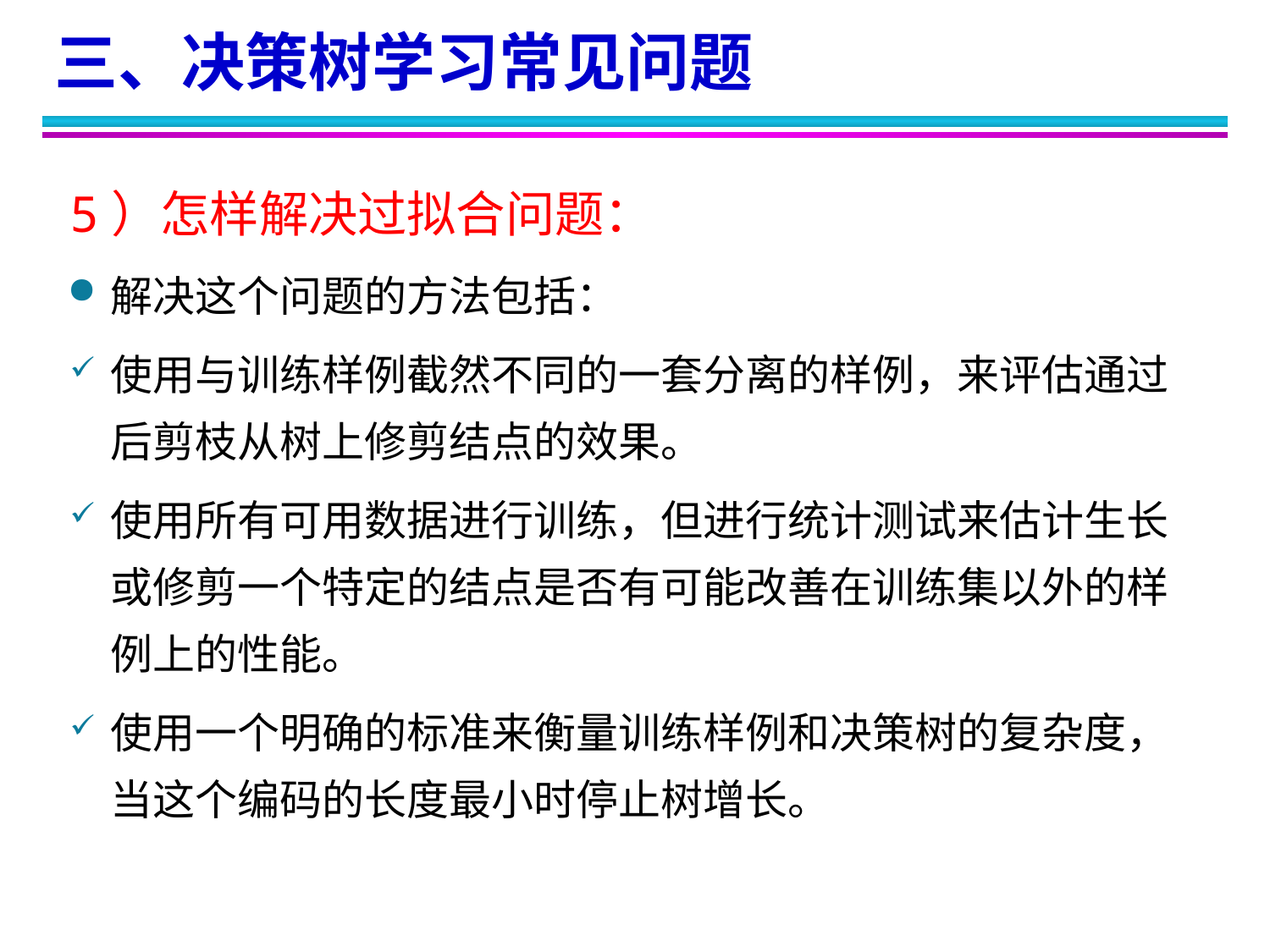

三、决策树学习常见问题
5）怎样解决过拟合问题：
解决这个问题的方法包括：
使用与训练样例截然不同的一套分离的样例，来评估通过后剪枝从树上修剪结点的效果。
使用所有可用数据进行训练，但进行统计测试来估计生长或修剪一个特定的结点是否有可能改善在训练集以外的样例上的性能。
使用一个明确的标准来衡量训练样例和决策树的复杂度，当这个编码的长度最小时停止树增长。